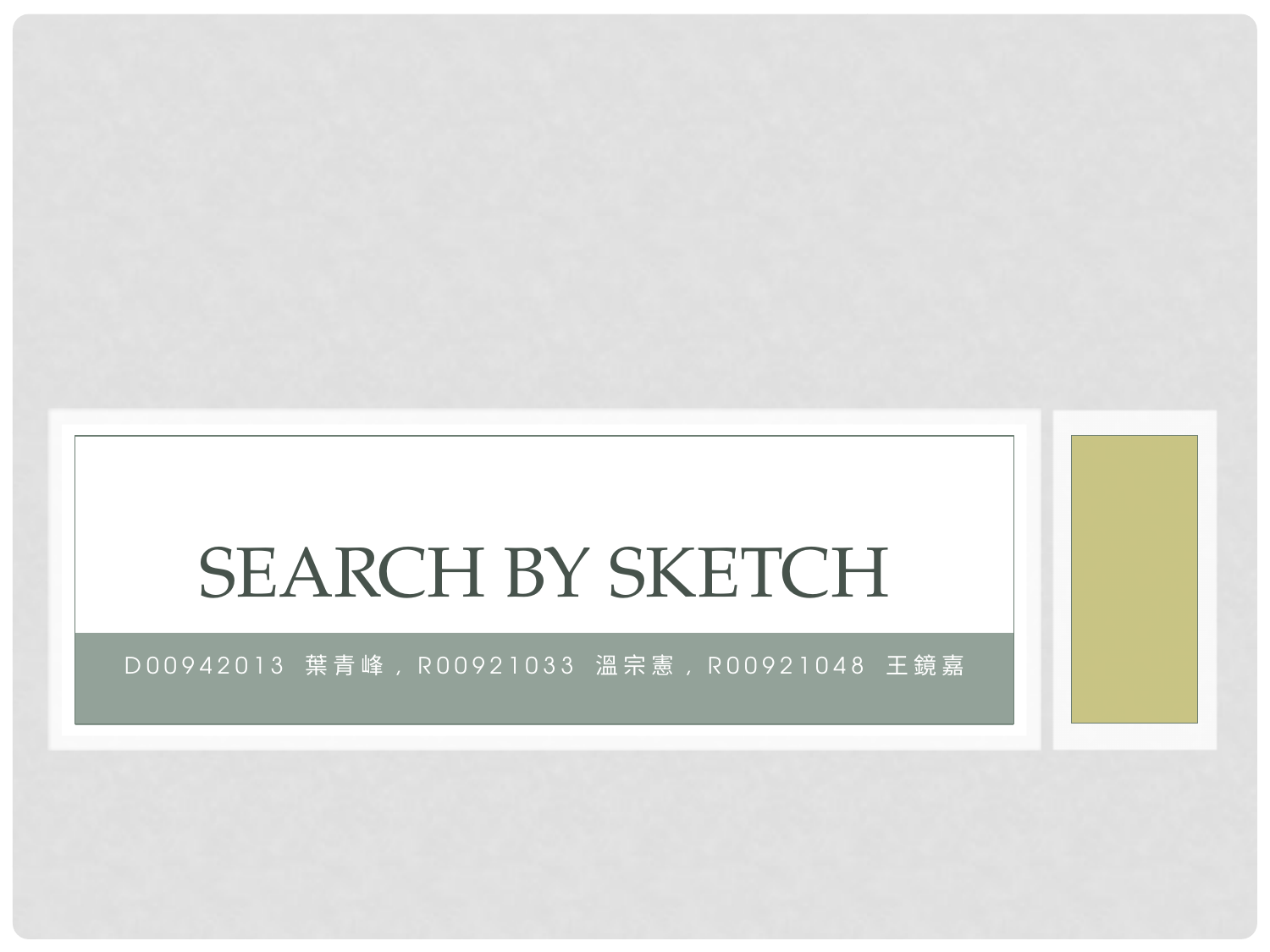

# Search by sketch
D00942013 葉青峰, R00921033 溫宗憲, R00921048 王鏡嘉